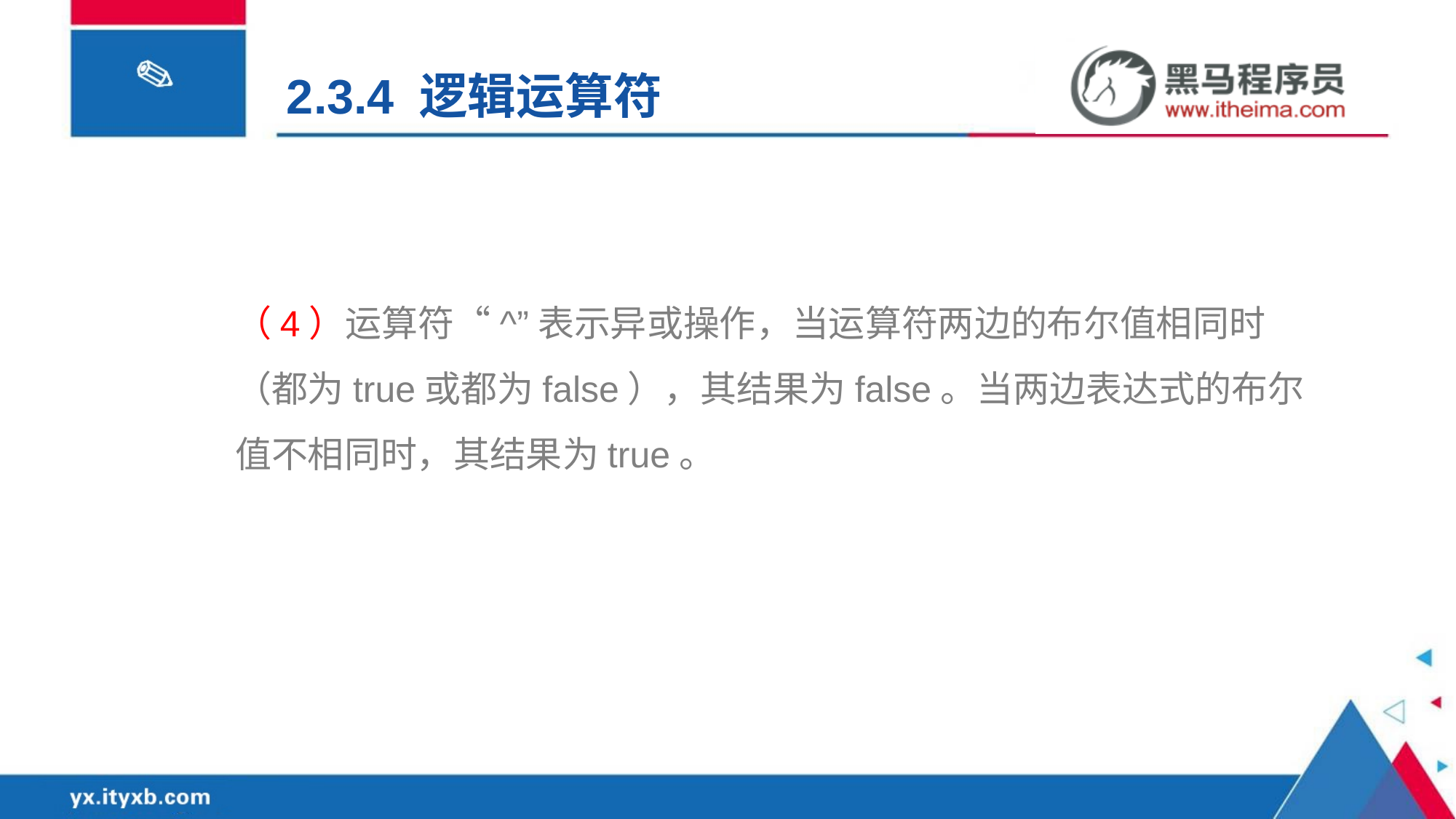

2.3.4 逻辑运算符

（4）运算符“^”表示异或操作，当运算符两边的布尔值相同时（都为true或都为false），其结果为false。当两边表达式的布尔值不相同时，其结果为true。